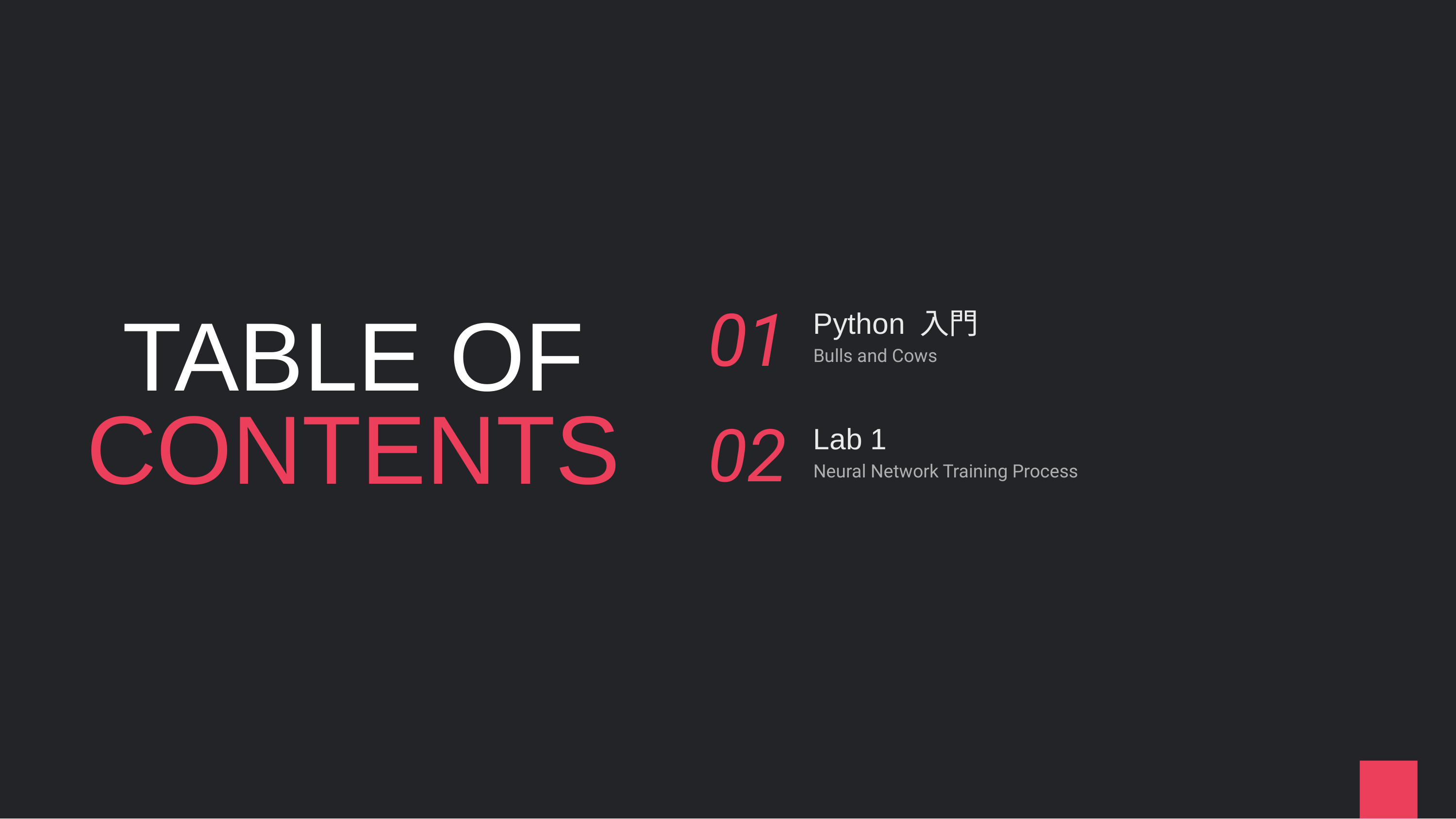

# TABLE OF CONTENTS
01
Python 入門
Bulls and Cows
02
Lab 1
Neural Network Training Process